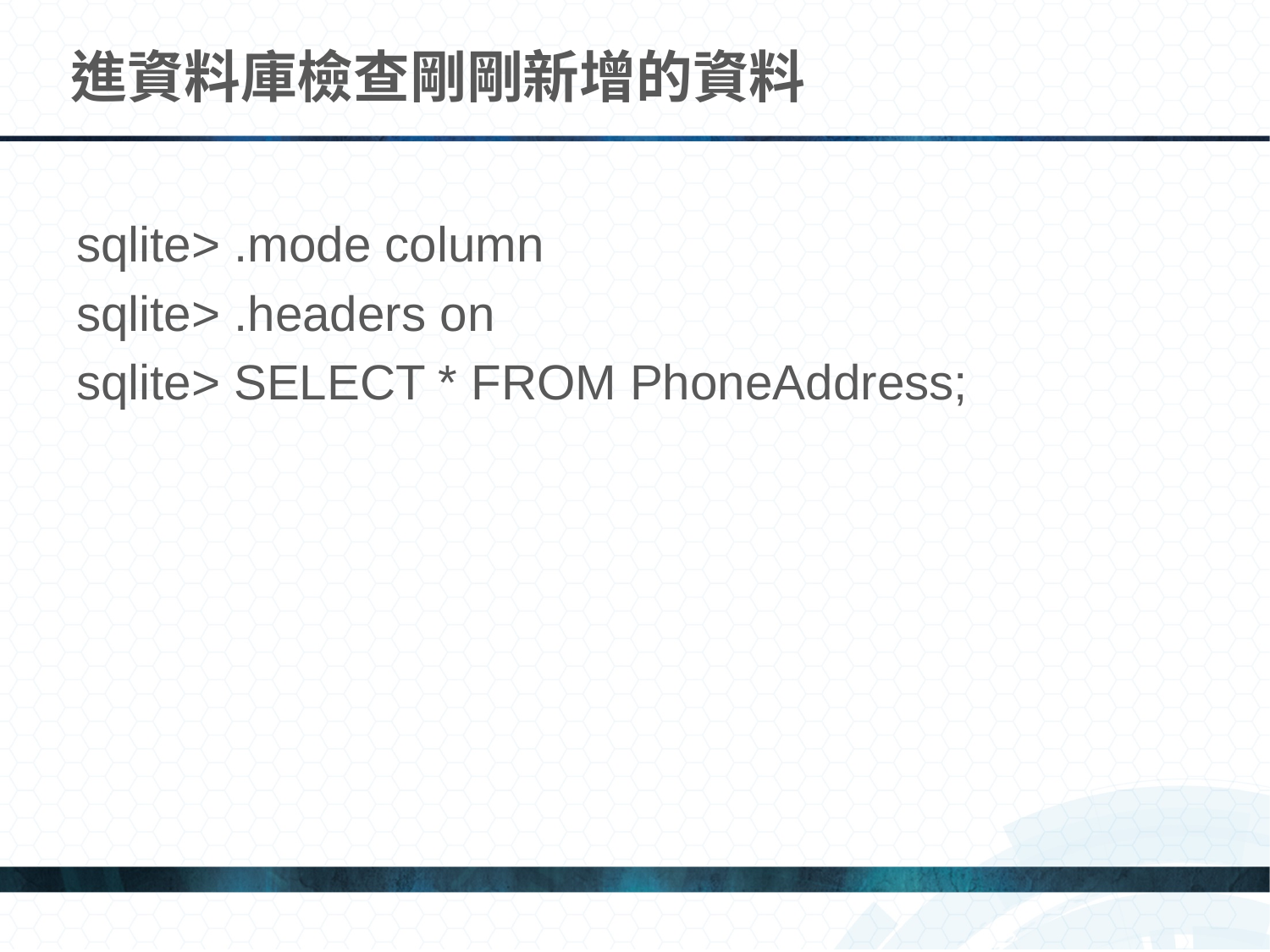

# 進資料庫檢查剛剛新增的資料
sqlite> .mode column
sqlite> .headers on
sqlite> SELECT * FROM PhoneAddress;